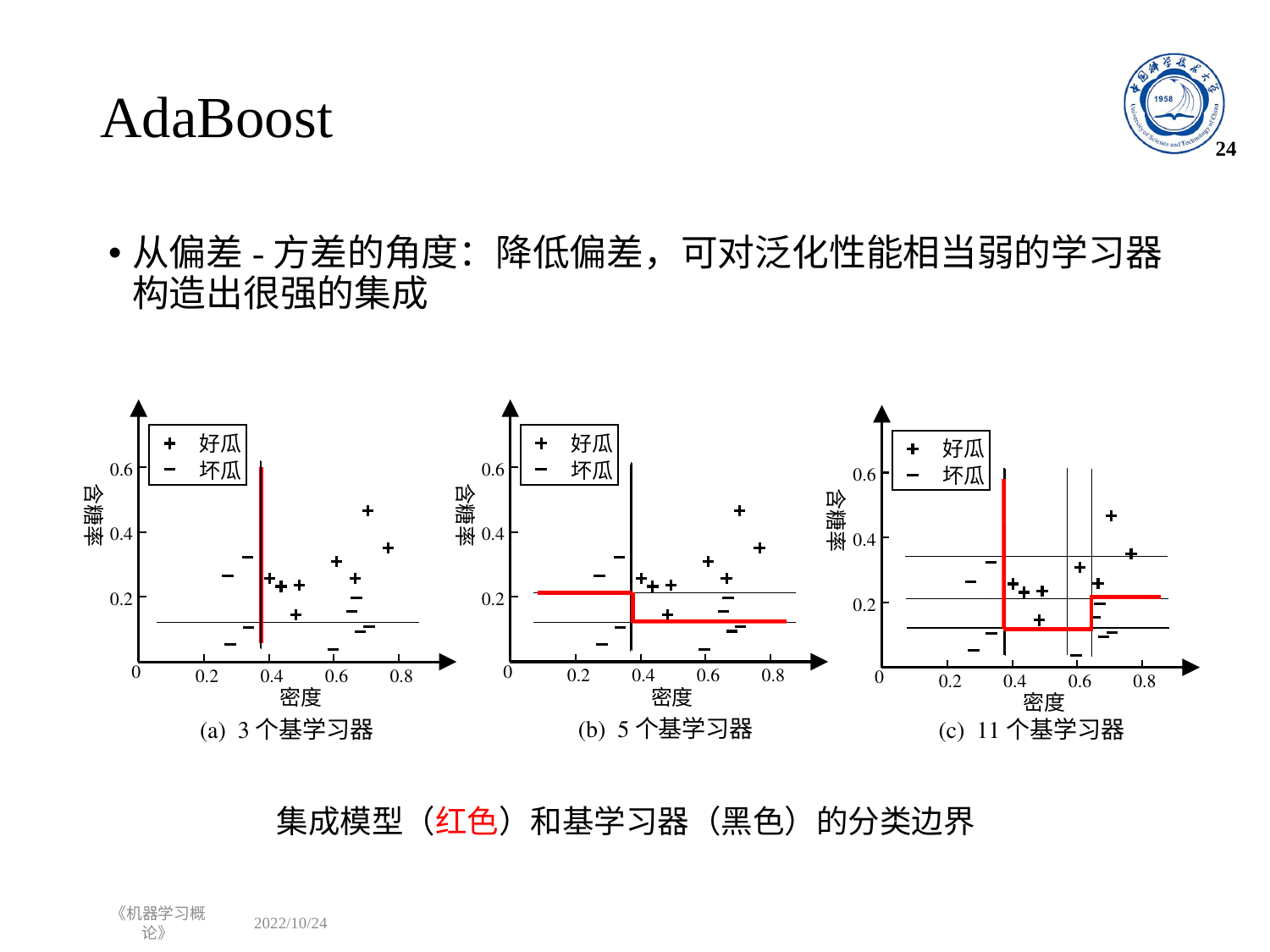

# AdaBoost
24
从偏差-方差的角度：降低偏差，可对泛化性能相当弱的学习器构造出很强的集成

好瓜

坏瓜
好瓜

坏瓜
好瓜

坏瓜
0.6
0.6
0.6
含糖率
含糖率
含糖率
0.4
0.4
0.4
0.2
0.2
0.2
0
0
0.2
0.4
0.6
0.8
0.2
0.4
0.6
0.8
0
0.2
0.4
0.6
0.8
密度
密度
密度
(b)  5个基学习器
(a)  3个基学习器
(c)  11个基学习器
集成模型（红色）和基学习器（黑色）的分类边界
《机器学习概论》
2022/10/24